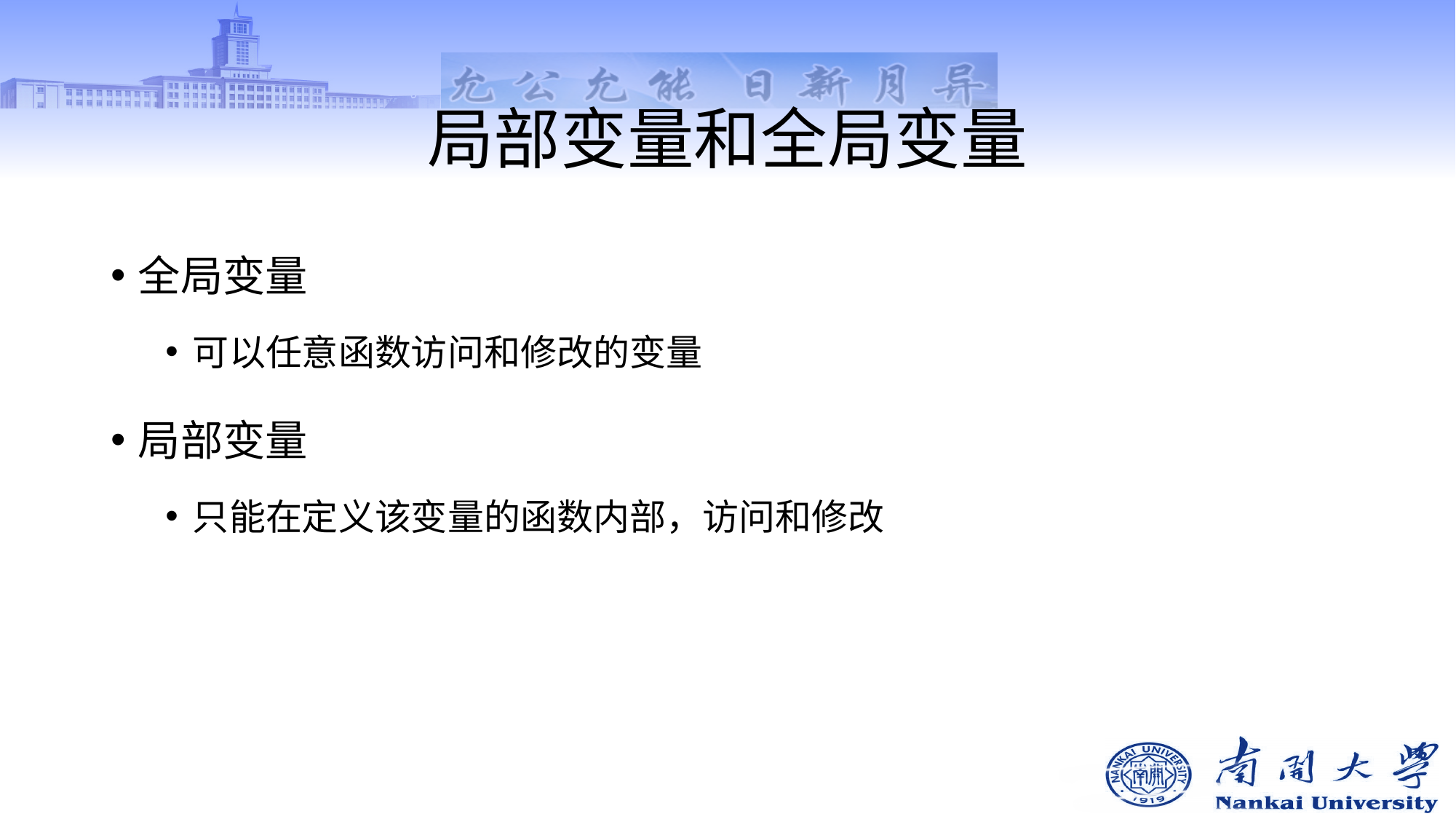

# 局部变量和全局变量
全局变量
可以任意函数访问和修改的变量
局部变量
只能在定义该变量的函数内部，访问和修改